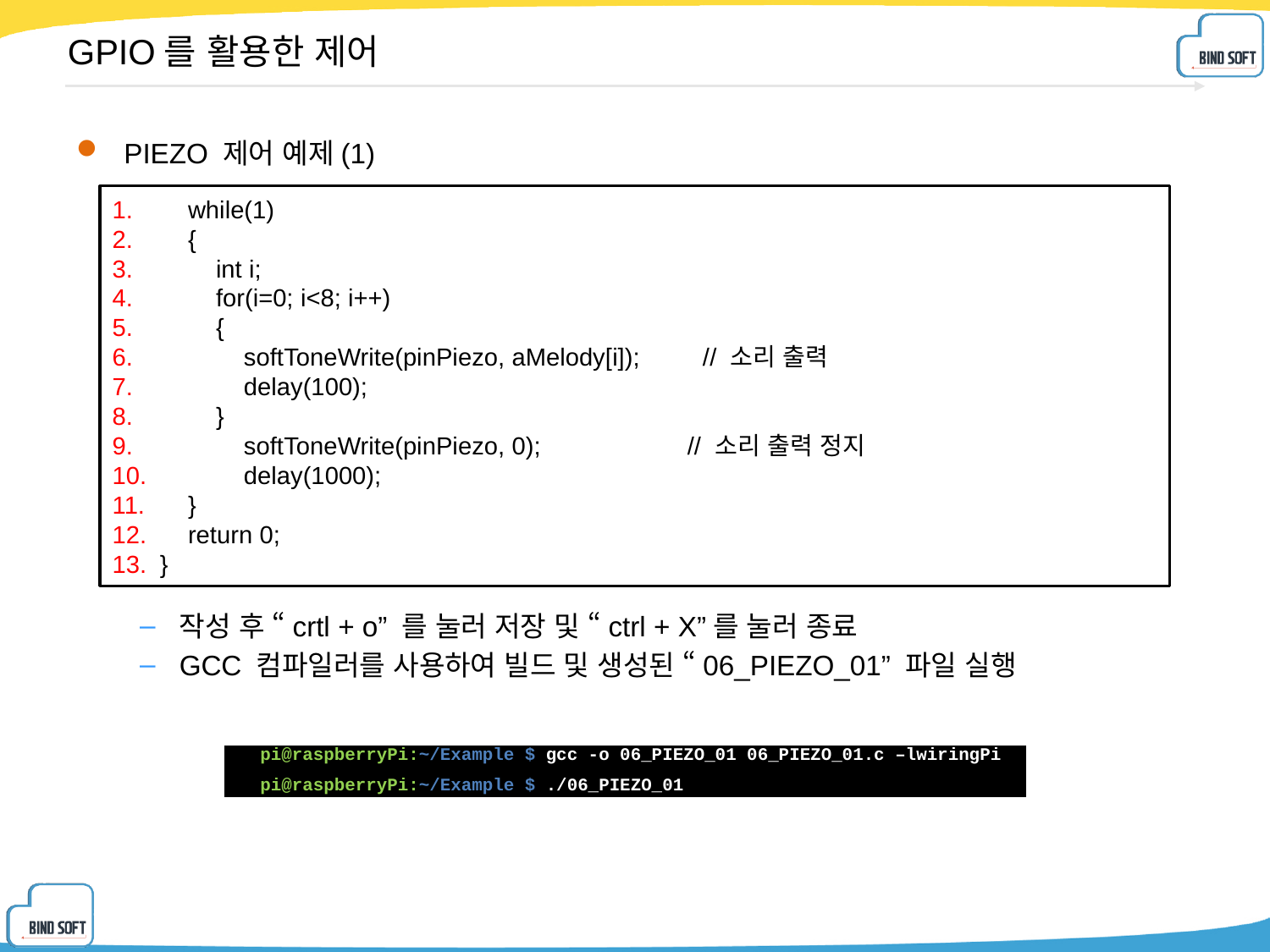

# GPIO를 활용한 제어
PIEZO 제어 예제(1)

작성 후 “crtl + o” 를 눌러 저장 및 “ctrl + X”를 눌러 종료
GCC 컴파일러를 사용하여 빌드 및 생성된 “06_PIEZO_01” 파일 실행

    while(1)
    {
        int i;
        for(i=0; i<8; i++)
        {
            softToneWrite(pinPiezo, aMelody[i]);         // 소리 출력
            delay(100);
        }
            softToneWrite(pinPiezo, 0);                     // 소리 출력 정지
            delay(1000);
    }
    return 0;
}
| pi@raspberryPi:~/Example $ gcc -o 06\_PIEZO\_01 06\_PIEZO\_01.c –lwiringPi pi@raspberryPi:~/Example $ ./06\_PIEZO\_01 |
| --- |